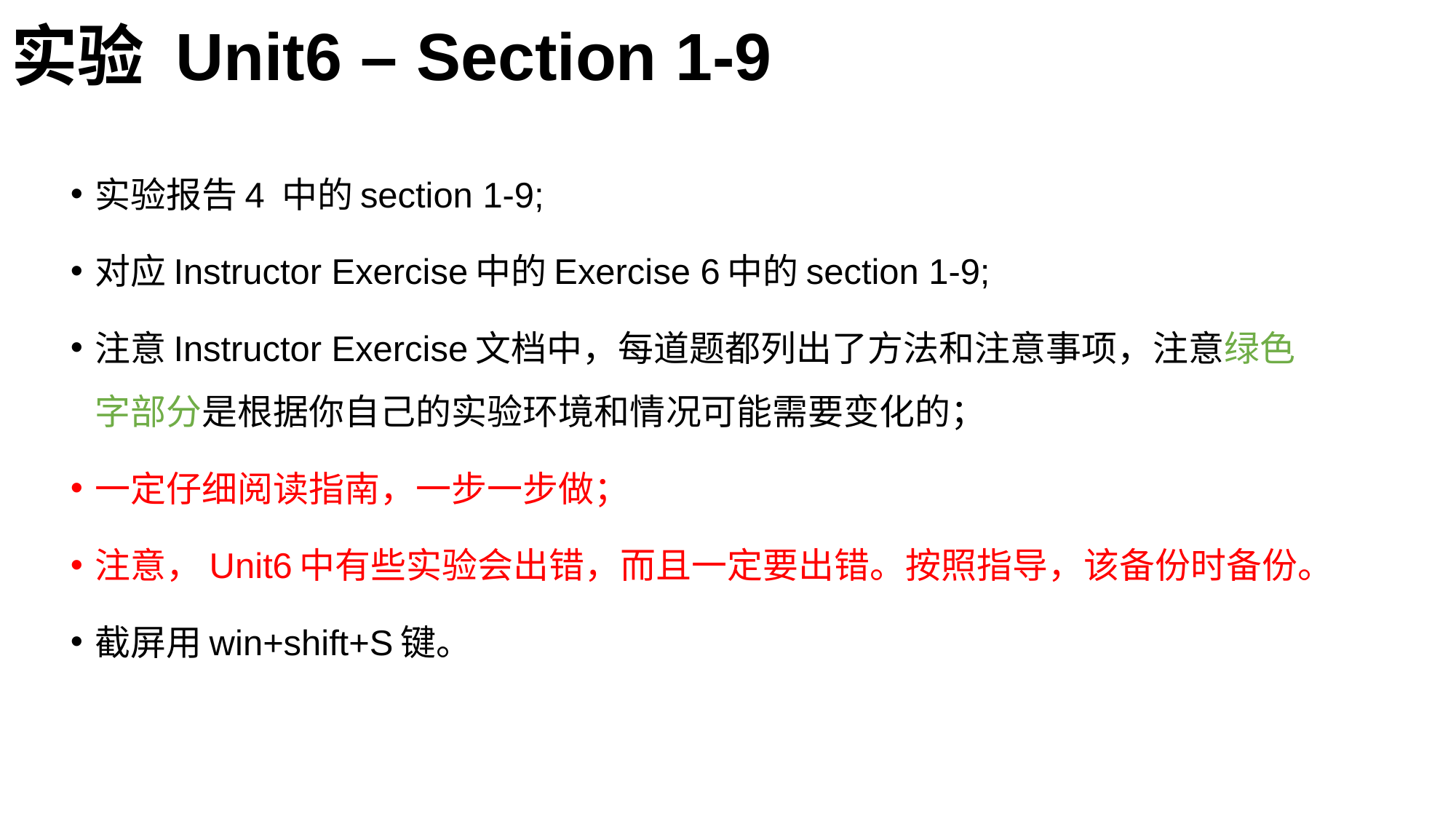

# 实验 Unit6 – Section 1-9
实验报告4 中的section 1-9;
对应Instructor Exercise中的Exercise 6中的section 1-9;
注意Instructor Exercise文档中，每道题都列出了方法和注意事项，注意绿色字部分是根据你自己的实验环境和情况可能需要变化的；
一定仔细阅读指南，一步一步做；
注意，Unit6中有些实验会出错，而且一定要出错。按照指导，该备份时备份。
截屏用win+shift+S键。